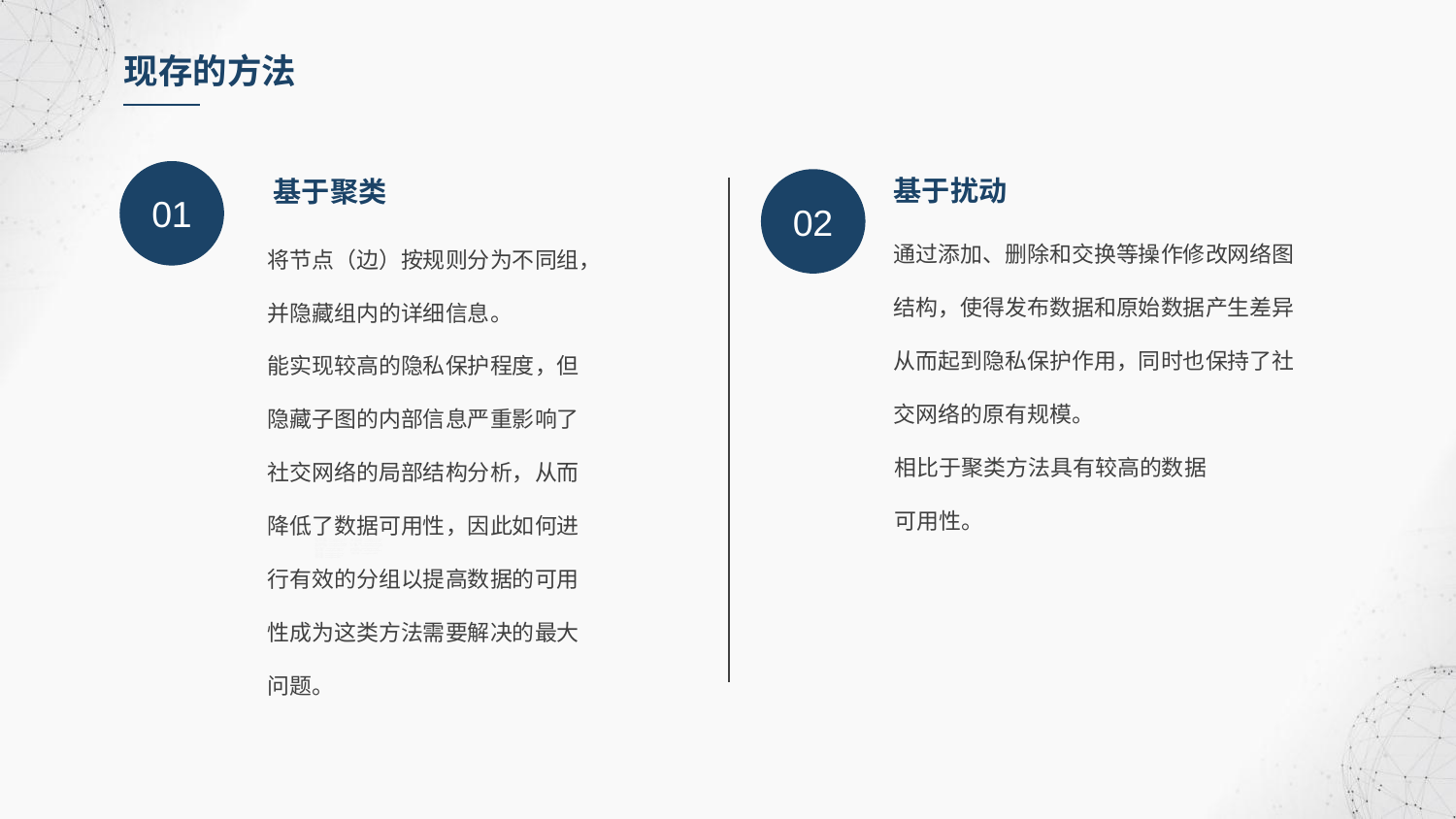

现存的方法
01
基于扰动
基于聚类
02
通过添加、删除和交换等操作修改网络图结构，使得发布数据和原始数据产生差异从而起到隐私保护作用，同时也保持了社交网络的原有规模。
将节点（边）按规则分为不同组，并隐藏组内的详细信息。
能实现较高的隐私保护程度，但隐藏子图的内部信息严重影响了社交网络的局部结构分析，从而降低了数据可用性，因此如何进行有效的分组以提高数据的可用性成为这类方法需要解决的最大问题。
相比于聚类方法具有较高的数据可用性。
PPT模板下载：www.1ppt.com/moban/     行业PPT模板：www.1ppt.com/hangye/
节日PPT模板：www.1ppt.com/jieri/           PPT素材下载：www.1ppt.com/sucai/
PPT背景图片：www.1ppt.com/beijing/      PPT图表下载：www.1ppt.com/tubiao/
优秀PPT下载：www.1ppt.com/xiazai/        PPT教程： www.1ppt.com/powerpoint/
Word教程： www.1ppt.com/word/              Excel教程：www.1ppt.com/excel/
资料下载：www.1ppt.com/ziliao/                PPT课件下载：www.1ppt.com/kejian/
范文下载：www.1ppt.com/fanwen/             试卷下载：www.1ppt.com/shiti/
教案下载：www.1ppt.com/jiaoan/
字体下载：www.1ppt.com/ziti/